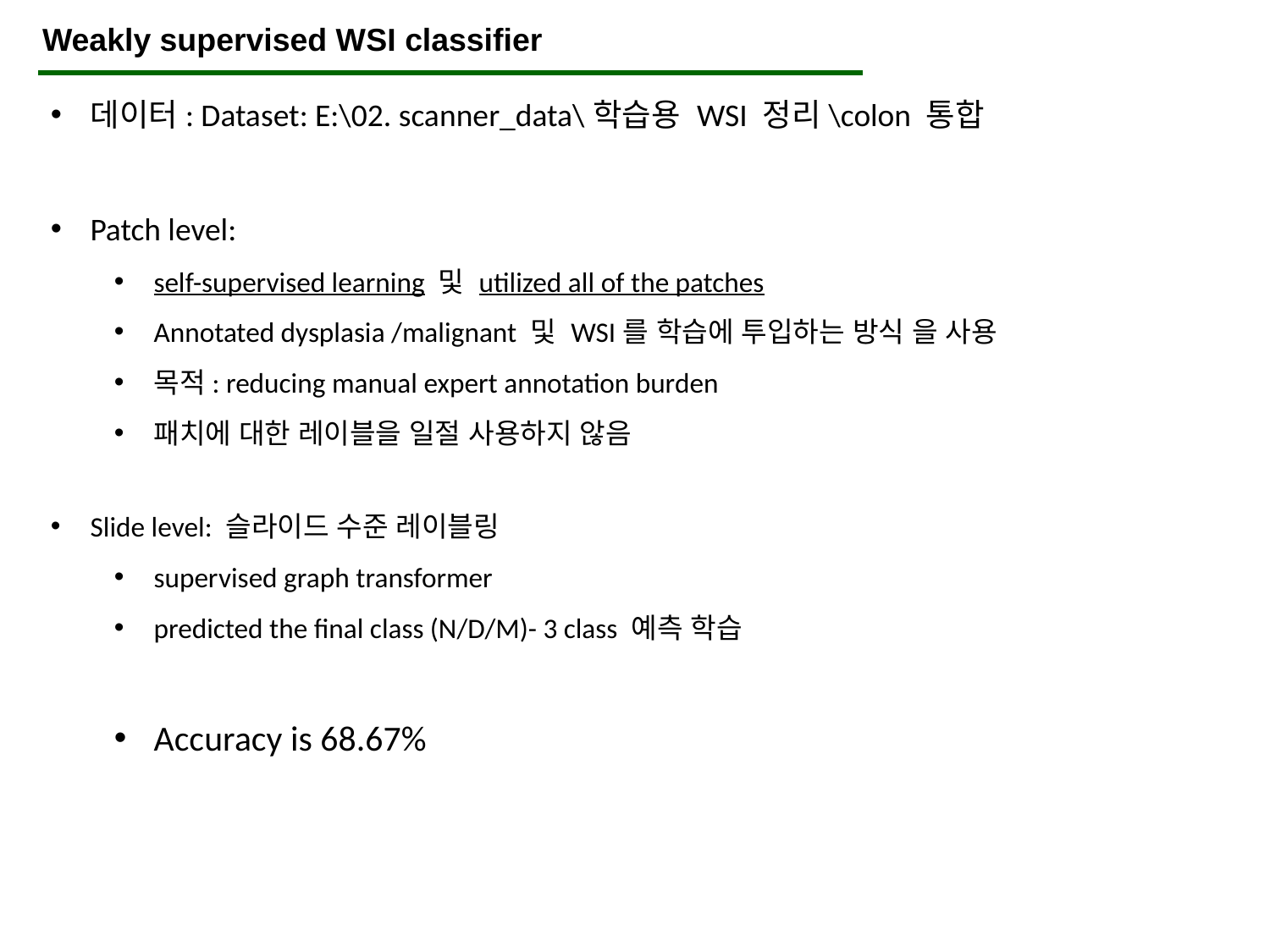

Weakly supervised WSI classifier
데이터: Dataset: E:\02. scanner_data\학습용 WSI 정리\colon 통합

Patch level:
self-supervised learning 및 utilized all of the patches
Annotated dysplasia /malignant 및 WSI를 학습에 투입하는 방식 을 사용
목적: reducing manual expert annotation burden
패치에 대한 레이블을 일절 사용하지 않음

Slide level: 슬라이드 수준 레이블링
supervised graph transformer
predicted the final class (N/D/M)- 3 class 예측 학습

Accuracy is 68.67%